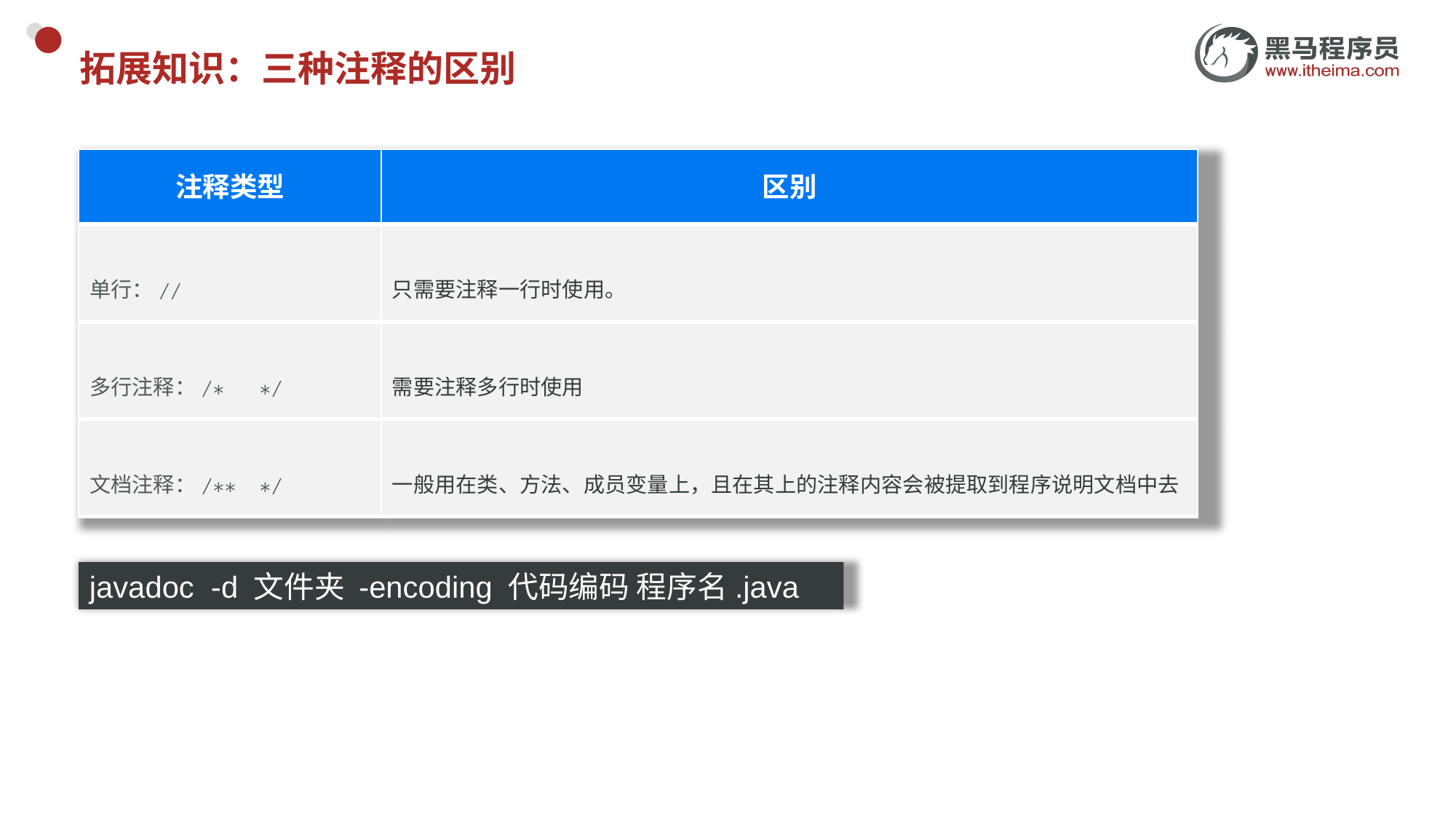

# 拓展知识：三种注释的区别
| 注释类型 | 区别 |
| --- | --- |
| 单行：// | 只需要注释一行时使用。 |
| 多行注释：/\* \*/ | 需要注释多行时使用 |
| 文档注释：/\*\* \*/ | 一般用在类、方法、成员变量上，且在其上的注释内容会被提取到程序说明文档中去 |
javadoc  -d 文件夹 -encoding 代码编码 程序名.java